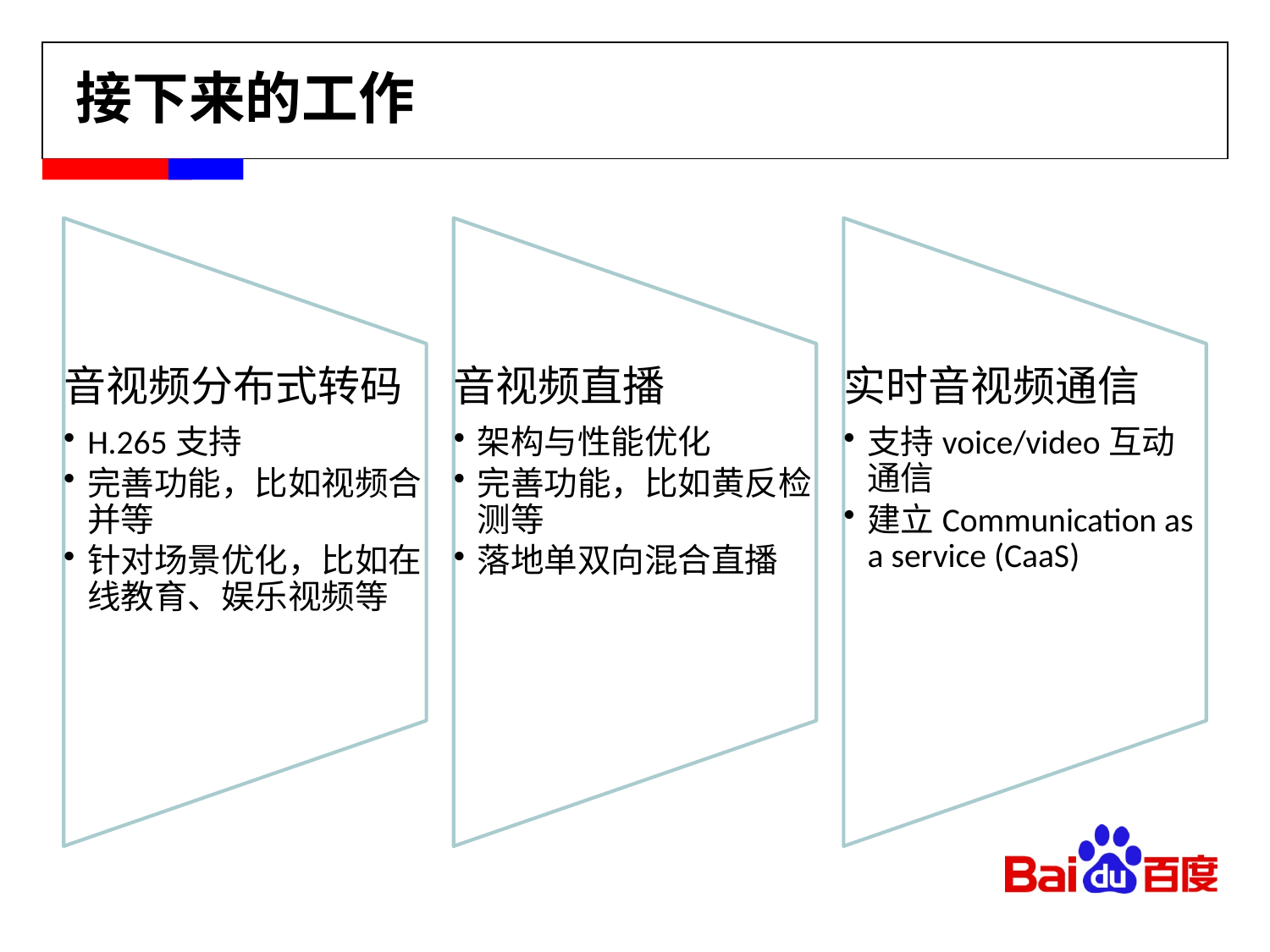

# 接下来的工作
音视频分布式转码
H.265支持
完善功能，比如视频合并等
针对场景优化，比如在线教育、娱乐视频等
音视频直播
架构与性能优化
完善功能，比如黄反检测等
落地单双向混合直播

实时音视频通信
支持voice/video互动通信
建立Communication as a service (CaaS)